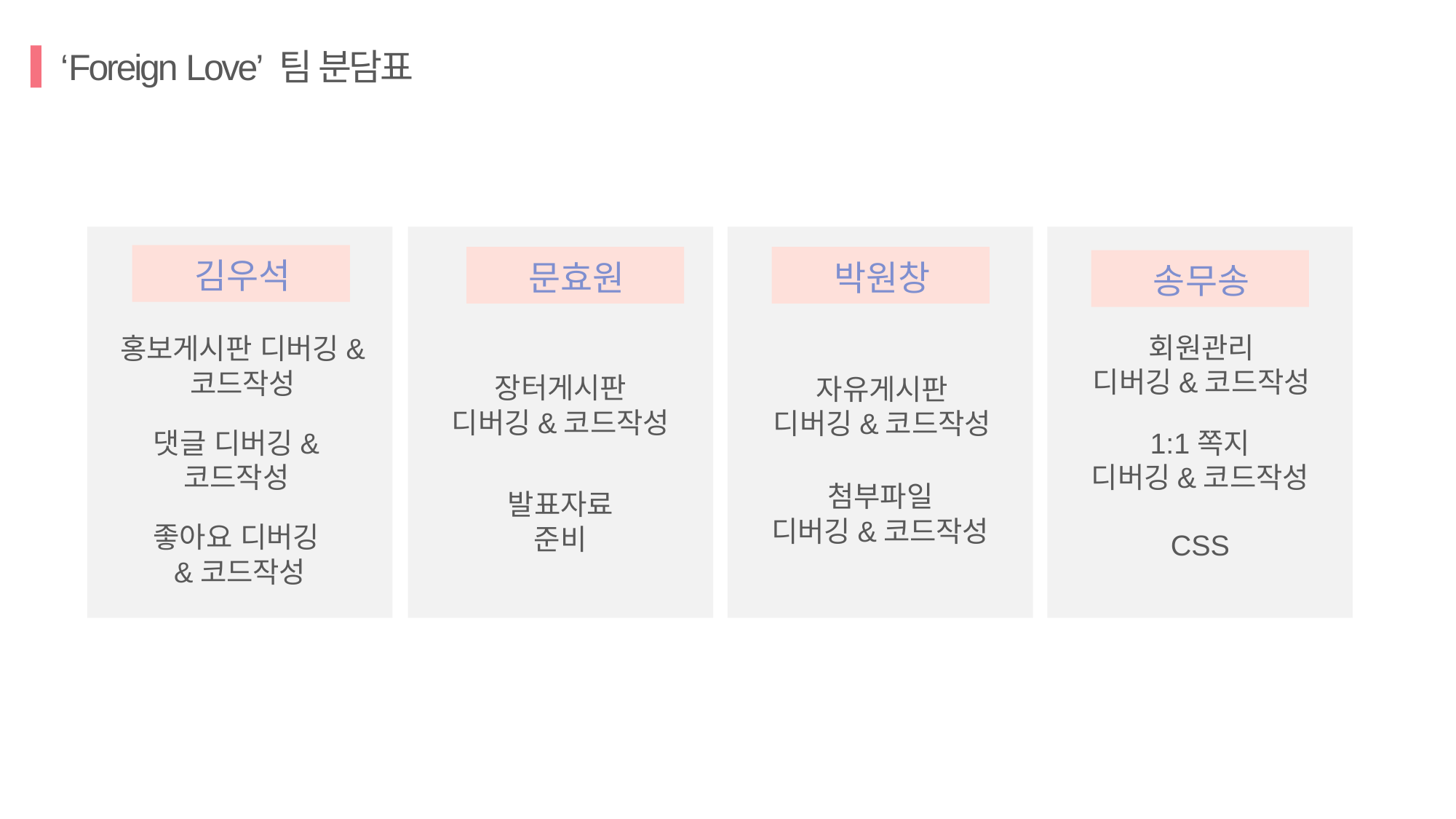

‘Foreign Love’ 팀 분담표

김우석

문효원

박원창

송무송
회원관리
디버깅&코드작성
홍보게시판 디버깅&
코드작성
장터게시판
디버깅&코드작성
자유게시판
디버깅&코드작성
댓글 디버깅&
코드작성
1:1쪽지
디버깅&코드작성
첨부파일
디버깅&코드작성
발표자료
준비
좋아요 디버깅&코드작성
CSS